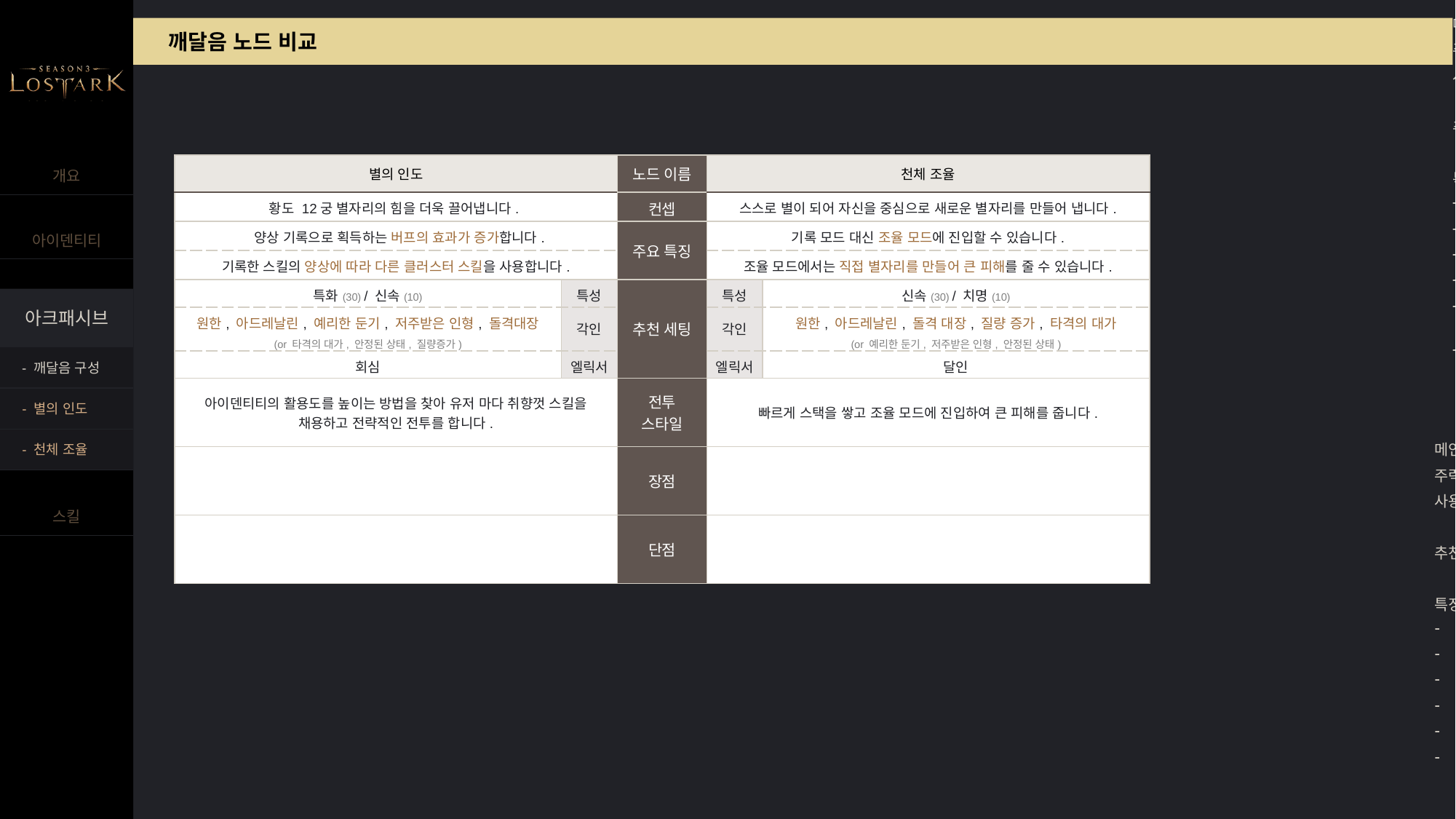

메인 특성 : 특화/치명
주력 스킬 : [별자리 스킬], 클러스터 스킬
사용 각인 : 아드,

추천 진화 4티어 노드 : 뭉특한 가시, 입식 타격가

특징:
치적 시너지
마나 소모량 적음
공이속 느림. 대신 이동 스킬이 있음.
아이덴티티 스킬 멸화/겁화 효율 높음
클러스터 스킬의 치명타 적중률이 높음.
뭉가 효율 100% 가능 (치적 119 – 자체 치적 시너지 포함)
별자리 스킬의 치명타 적중률은 soso.
뭉가 효율 100% 불가능 (치적 100 - 자체 치적 시너지 포함)

깨달음 노드 비교
| 별의 인도 |  | 노드 이름 | 천체 조율 |  |
| --- | --- | --- | --- | --- |
| 황도 12궁 별자리의 힘을 더욱 끌어냅니다. |  | 컨셉 | 스스로 별이 되어 자신을 중심으로 새로운 별자리를 만들어 냅니다. |  |
| 양상 기록으로 획득하는 버프의 효과가 증가합니다. |  | 주요 특징 | 기록 모드 대신 조율 모드에 진입할 수 있습니다. |  |
| 기록한 스킬의 양상에 따라 다른 클러스터 스킬을 사용합니다. |  |  | 조율 모드에서는 직접 별자리를 만들어 큰 피해를 줄 수 있습니다. |  |
| 특화(30) / 신속(10) | 특성 | 추천 세팅 | 특성 | 신속(30) / 치명(10) |
| 원한, 아드레날린, 예리한 둔기, 저주받은 인형, 돌격대장 (or 타격의 대가, 안정된 상태, 질량증가) | 각인 |  | 각인 | 원한, 아드레날린, 돌격 대장, 질량 증가, 타격의 대가 (or 예리한 둔기, 저주받은 인형, 안정된 상태) |
| 회심 | 엘릭서 |  | 엘릭서 | 달인 |
| 아이덴티티의 활용도를 높이는 방법을 찾아 유저 마다 취향껏 스킬을 채용하고 전략적인 전투를 합니다. |  | 전투 스타일 | 빠르게 스택을 쌓고 조율 모드에 진입하여 큰 피해를 줍니다. |  |
|  |  | 장점 |  |  |
|  |  | 단점 |  |  |
- 깨달음 구성
- 별의 인도
- 천체 조율
메인 특성 : 신속, 치명
주력 스킬 : [현상 스킬] 70% / [별자리 스킬] 30%
사용 각인 : 아드, 마나 효율 증가, 돌격대장, 질량 증가 등

추천 진화 4티어 노드 : 뭉특한 가시(극치), 음속 돌파(극신), 마나 용광로(반반)

특징:
치적 시너지
마나 회복이 가능함.
신속과 치명의 적절한 조합 (극신or극치는 지양)
고치명 : 뭉가 (한 사이클이 강력함)
고신속: 마용 등 (사이클이 자주 돌아음)
취향 껏 특성 수치 선택